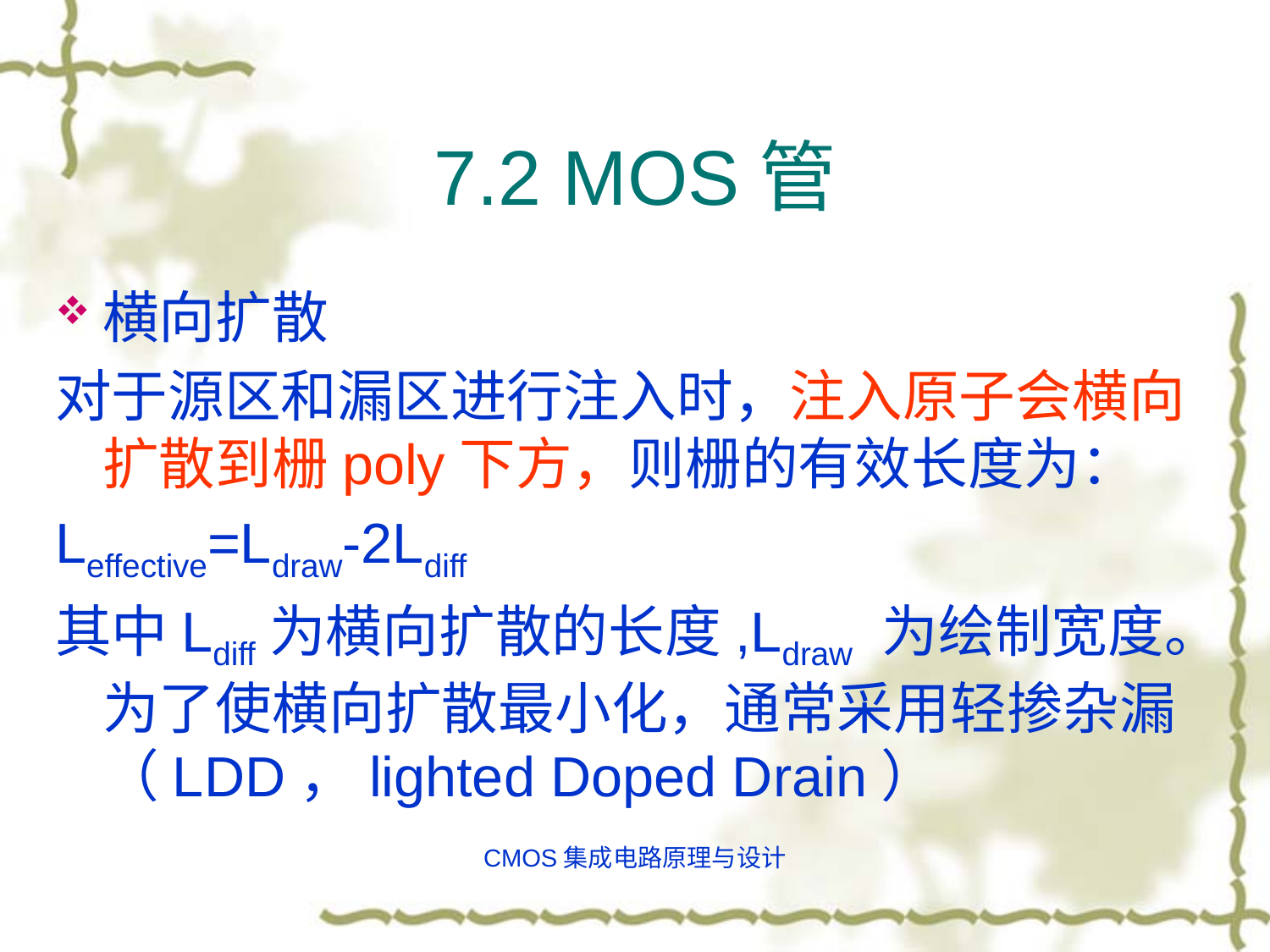

# 7.2 MOS管
横向扩散
对于源区和漏区进行注入时，注入原子会横向扩散到栅poly下方，则栅的有效长度为：
Leffective=Ldraw-2Ldiff
其中Ldiff为横向扩散的长度,Ldraw 为绘制宽度。为了使横向扩散最小化，通常采用轻掺杂漏（LDD，lighted Doped Drain）
CMOS集成电路原理与设计
24